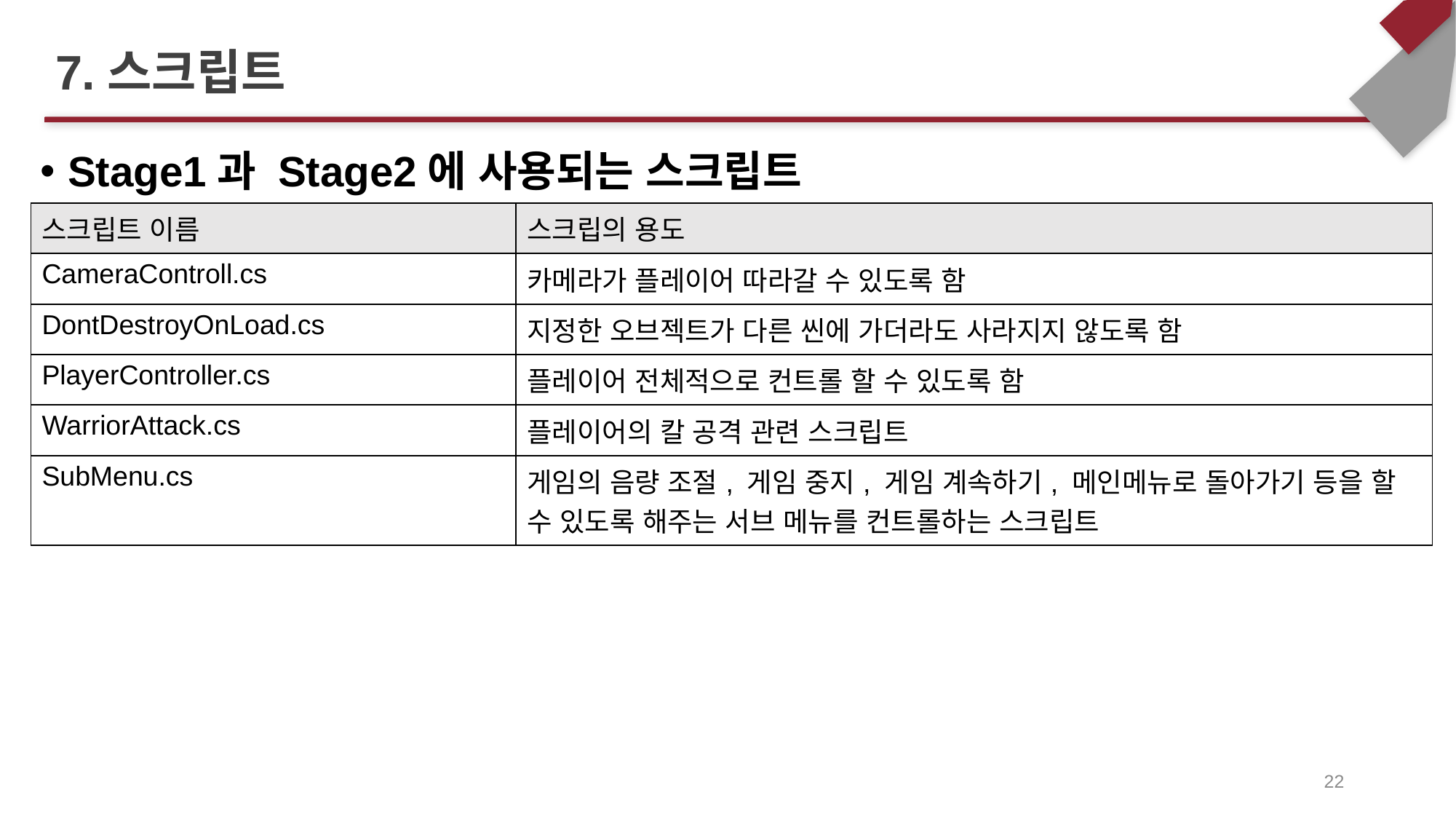

# 7.스크립트
Stage1과 Stage2에 사용되는 스크립트
| 스크립트 이름 | 스크립의 용도 |
| --- | --- |
| CameraControll.cs | 카메라가 플레이어 따라갈 수 있도록 함 |
| DontDestroyOnLoad.cs | 지정한 오브젝트가 다른 씬에 가더라도 사라지지 않도록 함 |
| PlayerController.cs | 플레이어 전체적으로 컨트롤 할 수 있도록 함 |
| WarriorAttack.cs | 플레이어의 칼 공격 관련 스크립트 |
| SubMenu.cs | 게임의 음량 조절, 게임 중지, 게임 계속하기, 메인메뉴로 돌아가기 등을 할 수 있도록 해주는 서브 메뉴를 컨트롤하는 스크립트 |
22